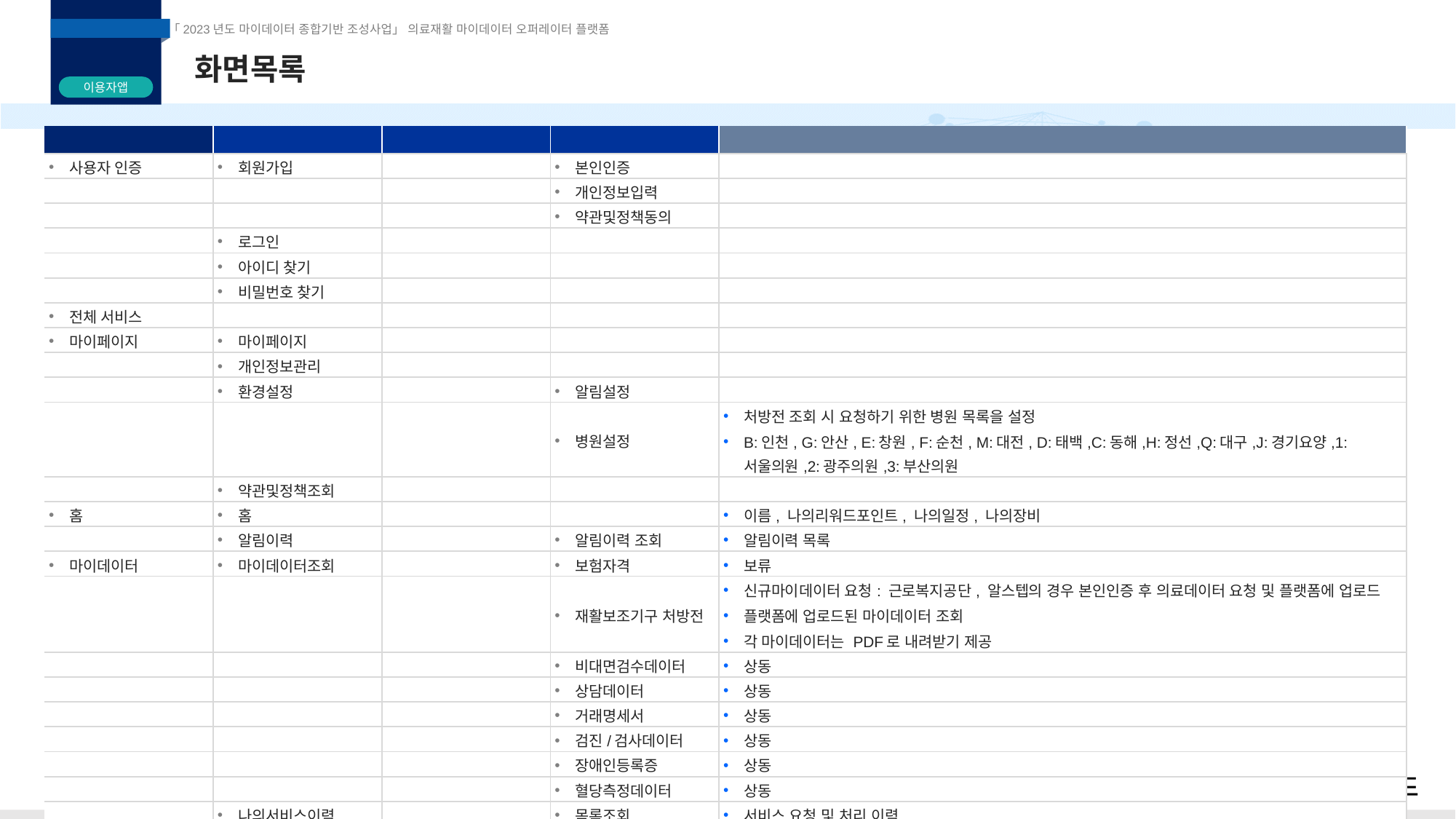

# 화면목록
| 대메뉴 | 중메뉴 | 소메뉴 | 화면명(기능) | 설명 |
| --- | --- | --- | --- | --- |
| 사용자 인증 | 회원가입 |  | 본인인증 |  |
|  |  |  | 개인정보입력 |  |
|  |  |  | 약관및정책동의 |  |
|  | 로그인 |  |  |  |
|  | 아이디 찾기 |  |  |  |
|  | 비밀번호 찾기 |  |  |  |
| 전체 서비스 |  |  |  |  |
| 마이페이지 | 마이페이지 |  |  |  |
|  | 개인정보관리 |  |  |  |
|  | 환경설정 |  | 알림설정 |  |
|  |  |  | 병원설정 | 처방전 조회 시 요청하기 위한 병원 목록을 설정 B:인천, G:안산, E:창원, F:순천, M:대전, D:태백,C:동해,H:정선,Q:대구,J:경기요양,1:서울의원,2:광주의원,3:부산의원 |
|  | 약관및정책조회 |  |  |  |
| 홈 | 홈 |  |  | 이름, 나의리워드포인트, 나의일정, 나의장비 |
|  | 알림이력 |  | 알림이력 조회 | 알림이력 목록 |
| 마이데이터 | 마이데이터조회 |  | 보험자격 | 보류 |
|  |  |  | 재활보조기구 처방전 | 신규마이데이터 요청: 근로복지공단, 알스텝의 경우 본인인증 후 의료데이터 요청 및 플랫폼에 업로드 플랫폼에 업로드된 마이데이터 조회 각 마이데이터는 PDF로 내려받기 제공 |
|  |  |  | 비대면검수데이터 | 상동 |
|  |  |  | 상담데이터 | 상동 |
|  |  |  | 거래명세서 | 상동 |
|  |  |  | 검진/검사데이터 | 상동 |
|  |  |  | 장애인등록증 | 상동 |
|  |  |  | 혈당측정데이터 | 상동 |
|  | 나의서비스이력 |  | 목록조회 | 서비스 요청 및 처리 이력 |
|  | 영수증조회 |  | 사용자동의영수증 | 각 영수증은 영수증 전표 표출 및 다운로드 제공 |
|  |  |  | 수집영수증 | 상동 |
|  |  |  | 공유영수증 | 상동 |
|  |  |  | 내려받기영수증 | 상동 |
|  | 리워드포인트조회 |  |  | 리워드 포인트 적립, 차감 이력 조회 |